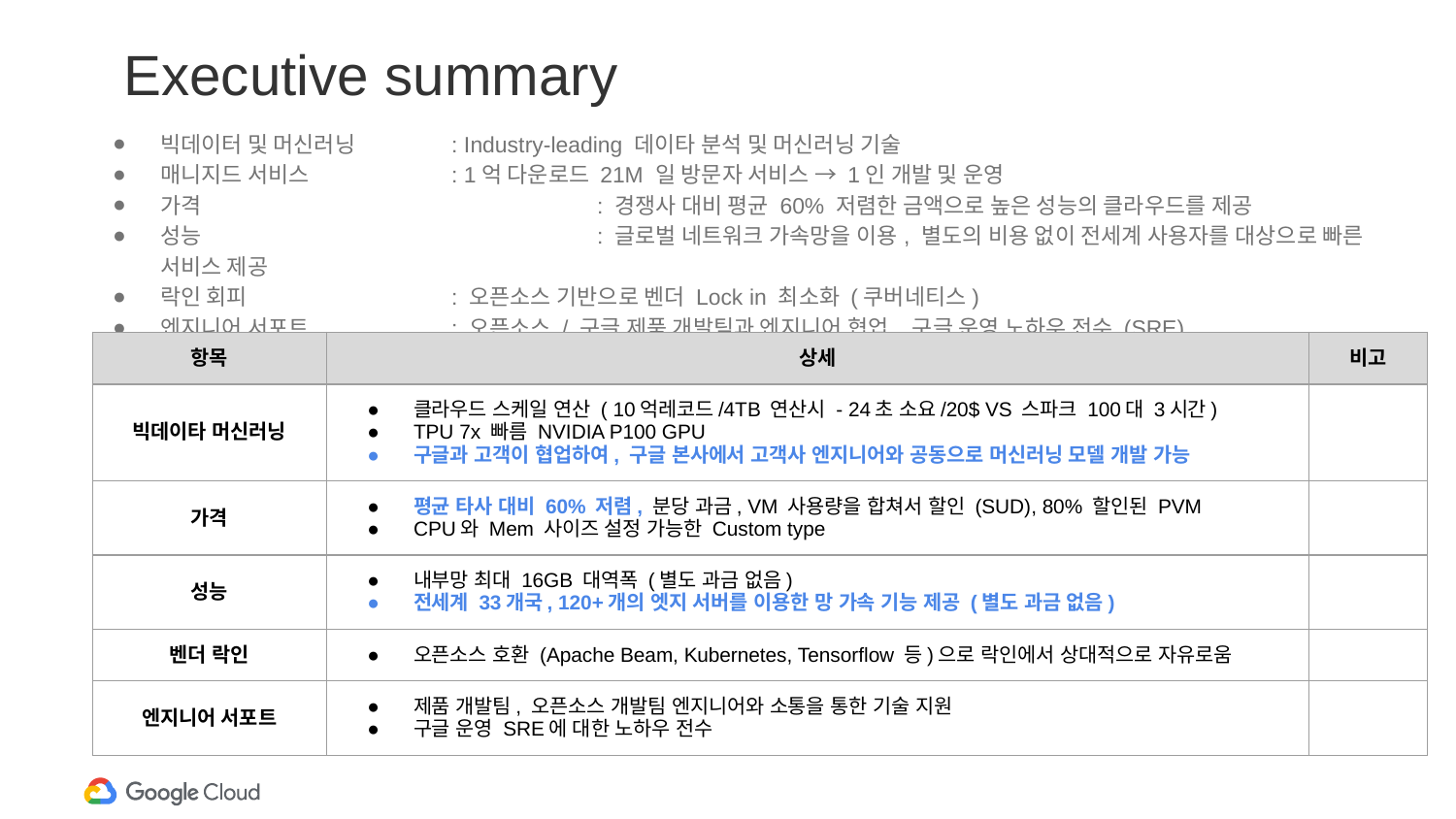

# Executive summary

빅데이터 및 머신러닝	: Industry-leading 데이타 분석 및 머신러닝 기술
매니지드 서비스	: 1억 다운로드 21M 일 방문자 서비스 → 1인 개발 및 운영
가격			: 경쟁사 대비 평균 60% 저렴한 금액으로 높은 성능의 클라우드를 제공
성능			: 글로벌 네트워크 가속망을 이용, 별도의 비용 없이 전세계 사용자를 대상으로 빠른 서비스 제공
락인 회피		: 오픈소스 기반으로 벤더 Lock in 최소화 (쿠버네티스)
엔지니어 서포트	: 오픈소스 / 구글 제품 개발팀과 엔지니어 협업. 구글 운영 노하우 전수 (SRE)

| 항목 | 상세 | 비고 |
| --- | --- | --- |
| 빅데이타 머신러닝 | 클라우드 스케일 연산 ( 10억레코드/4TB 연산시 - 24초 소요/20$ VS 스파크 100대 3시간) TPU 7x 빠름 NVIDIA P100 GPU 구글과 고객이 협업하여, 구글 본사에서 고객사 엔지니어와 공동으로 머신러닝 모델 개발 가능 |  |
| 가격 | 평균 타사 대비 60% 저렴, 분당 과금, VM 사용량을 합쳐서 할인 (SUD), 80% 할인된 PVM CPU와 Mem 사이즈 설정 가능한 Custom type |  |
| 성능 | 내부망 최대 16GB 대역폭 (별도 과금 없음) 전세계 33개국, 120+개의 엣지 서버를 이용한 망 가속 기능 제공 (별도 과금 없음) |  |
| 벤더 락인 | 오픈소스 호환 (Apache Beam, Kubernetes, Tensorflow 등)으로 락인에서 상대적으로 자유로움 |  |
| 엔지니어 서포트 | 제품 개발팀, 오픈소스 개발팀 엔지니어와 소통을 통한 기술 지원 구글 운영 SRE에 대한 노하우 전수 |  |